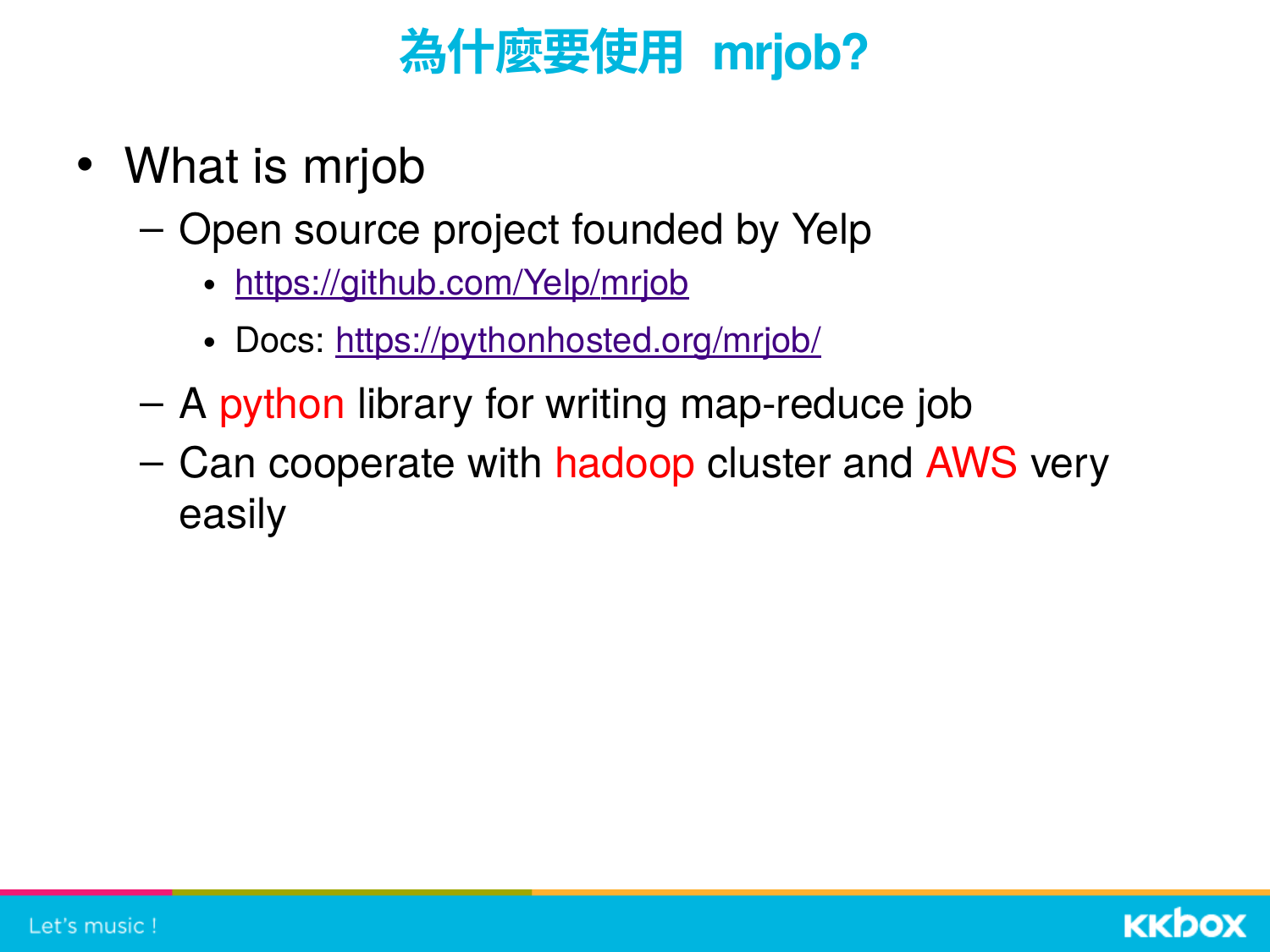

# 為什麼要使用 mrjob?
What is mrjob
Open source project founded by Yelp
https://github.com/Yelp/mrjob
Docs: https://pythonhosted.org/mrjob/
A python library for writing map-reduce job
Can cooperate with hadoop cluster and AWS very easily